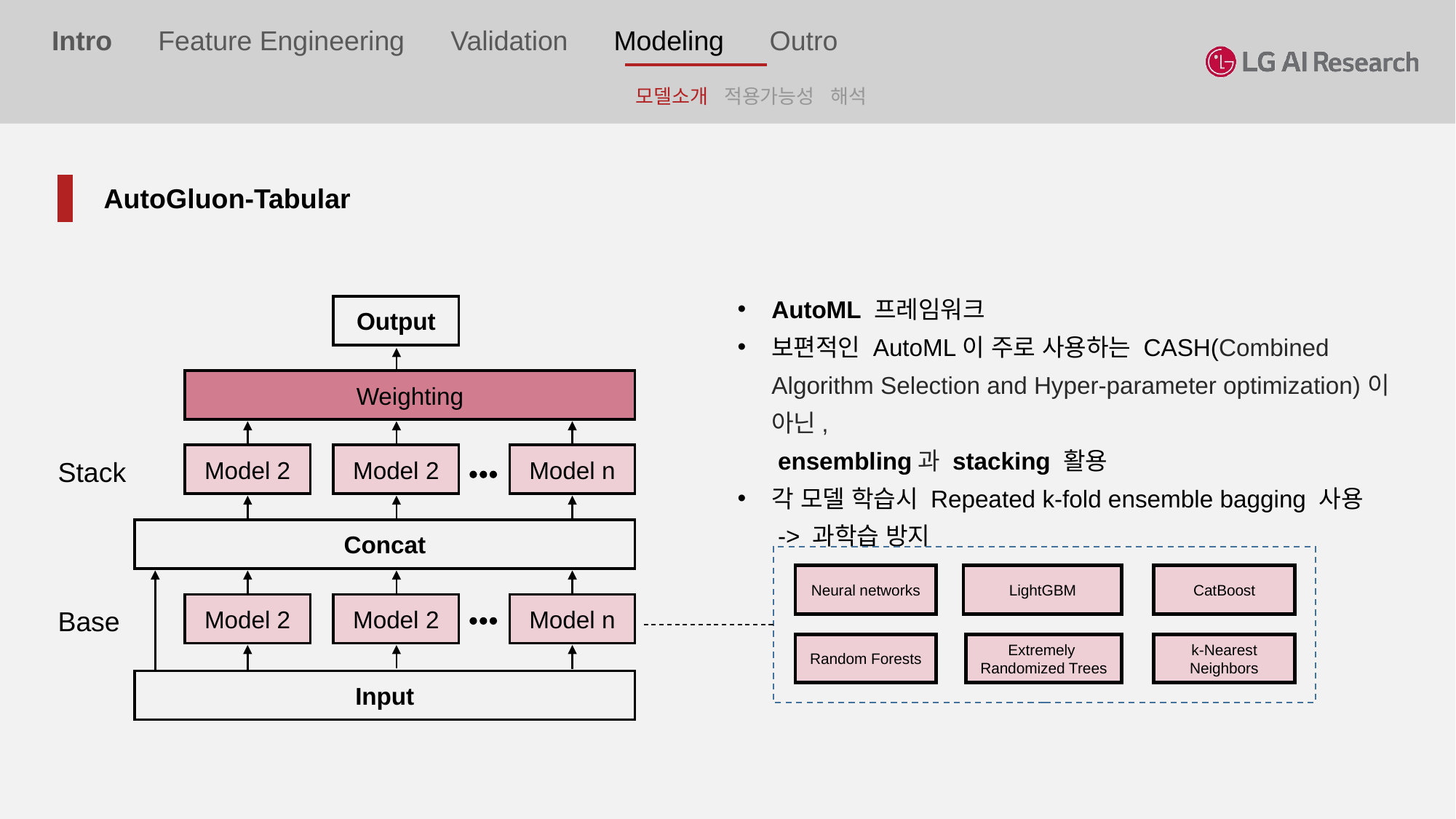

Intro      Feature Engineering      Validation      Modeling      Outro
모델소개   적용가능성   해석

AutoGluon-Tabular
AutoML 프레임워크
보편적인 AutoML이 주로 사용하는 CASH(Combined Algorithm Selection and Hyper-parameter optimization)이 아닌,
      ensembling과 stacking 활용
각 모델 학습시 Repeated k-fold ensemble bagging 사용
      -> 과학습 방지
Output
Weighting
Model 2
Model 2
Model n
Stack

Concat

Neural networks
LightGBM
CatBoost
Random Forests
Extremely
Randomized Trees
k-Nearest Neighbors
Model 2
Model 2
Model n
Base

Input